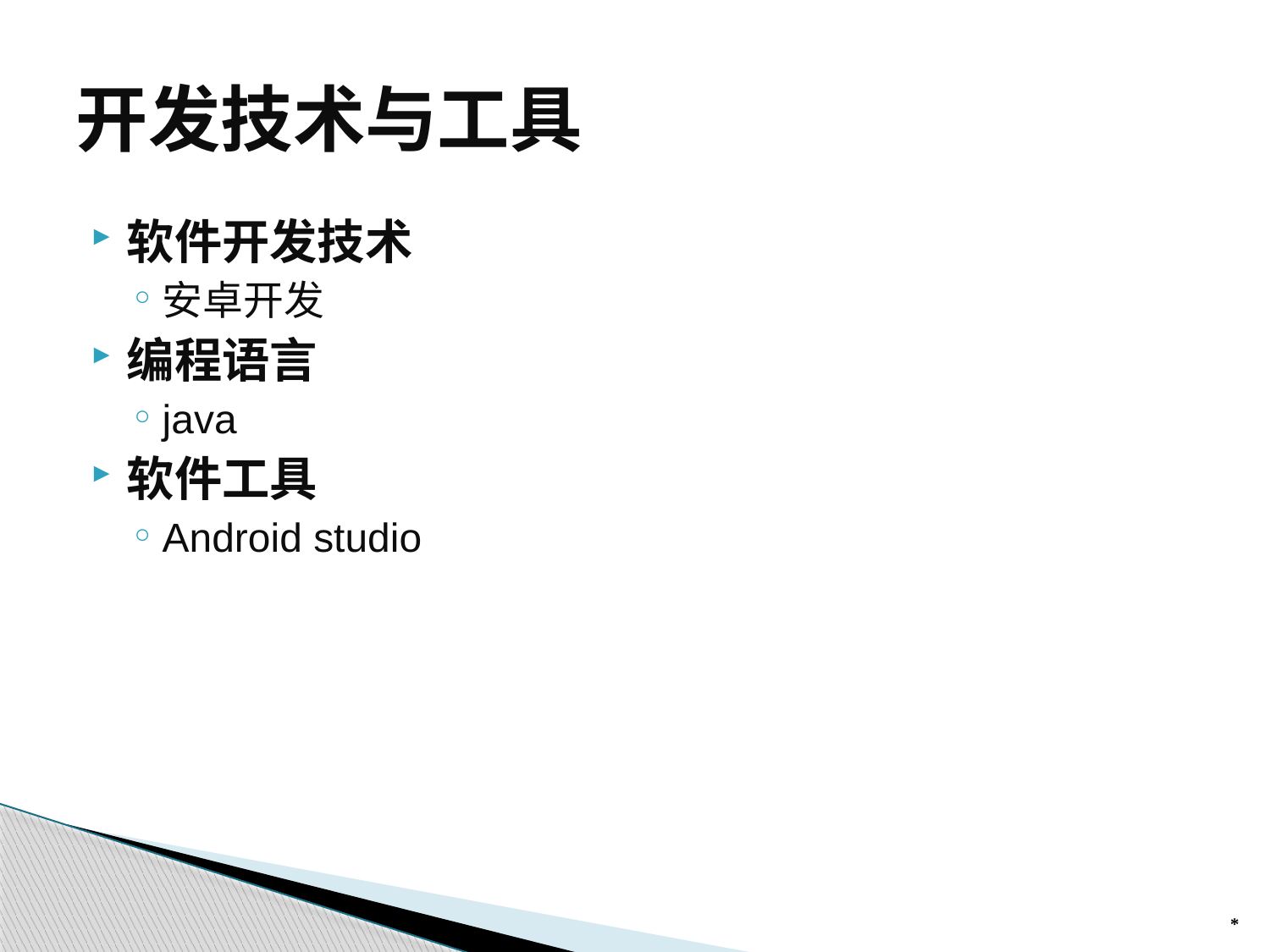

# 开发技术与工具
软件开发技术
安卓开发
编程语言
java
软件工具
Android studio
*